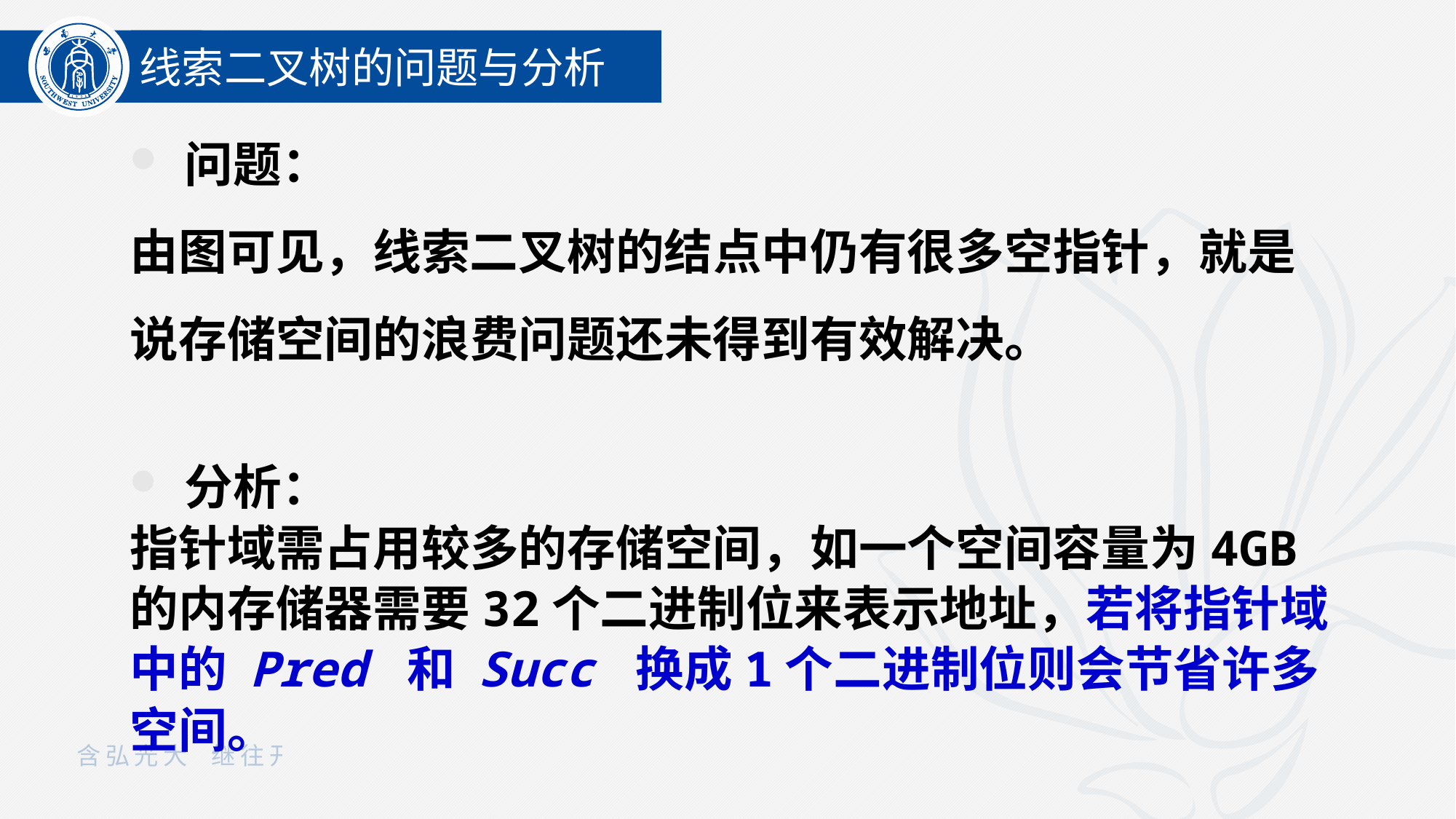

线索二叉树的问题与分析
问题：
由图可见，线索二叉树的结点中仍有很多空指针，就是说存储空间的浪费问题还未得到有效解决。

分析：
指针域需占用较多的存储空间，如一个空间容量为4GB 的内存储器需要32个二进制位来表示地址，若将指针域中的 Pred 和 Succ 换成1个二进制位则会节省许多空间。